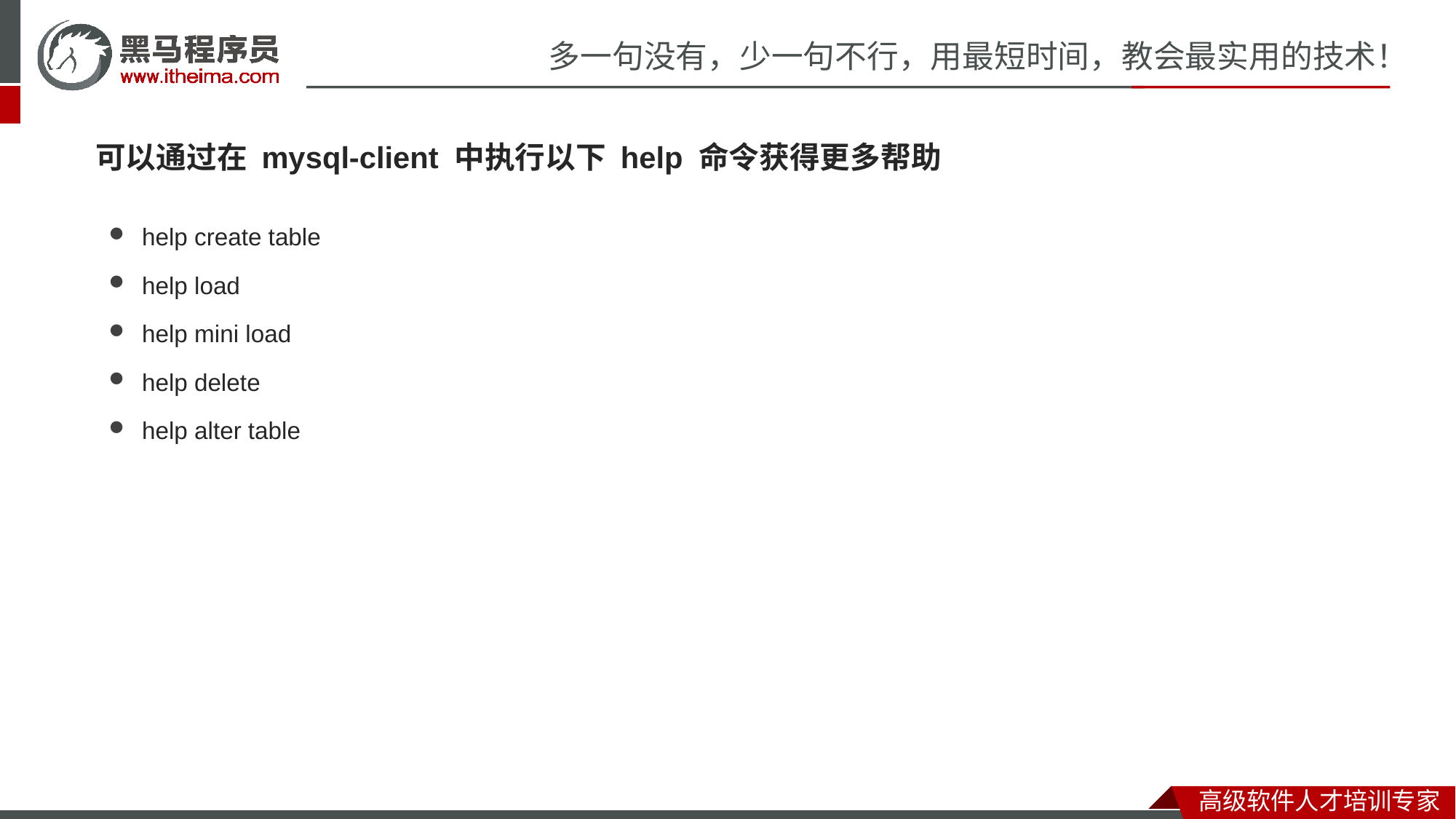

可以通过在 mysql-client 中执行以下 help 命令获得更多帮助
help create table
help load
help mini load
help delete
help alter table